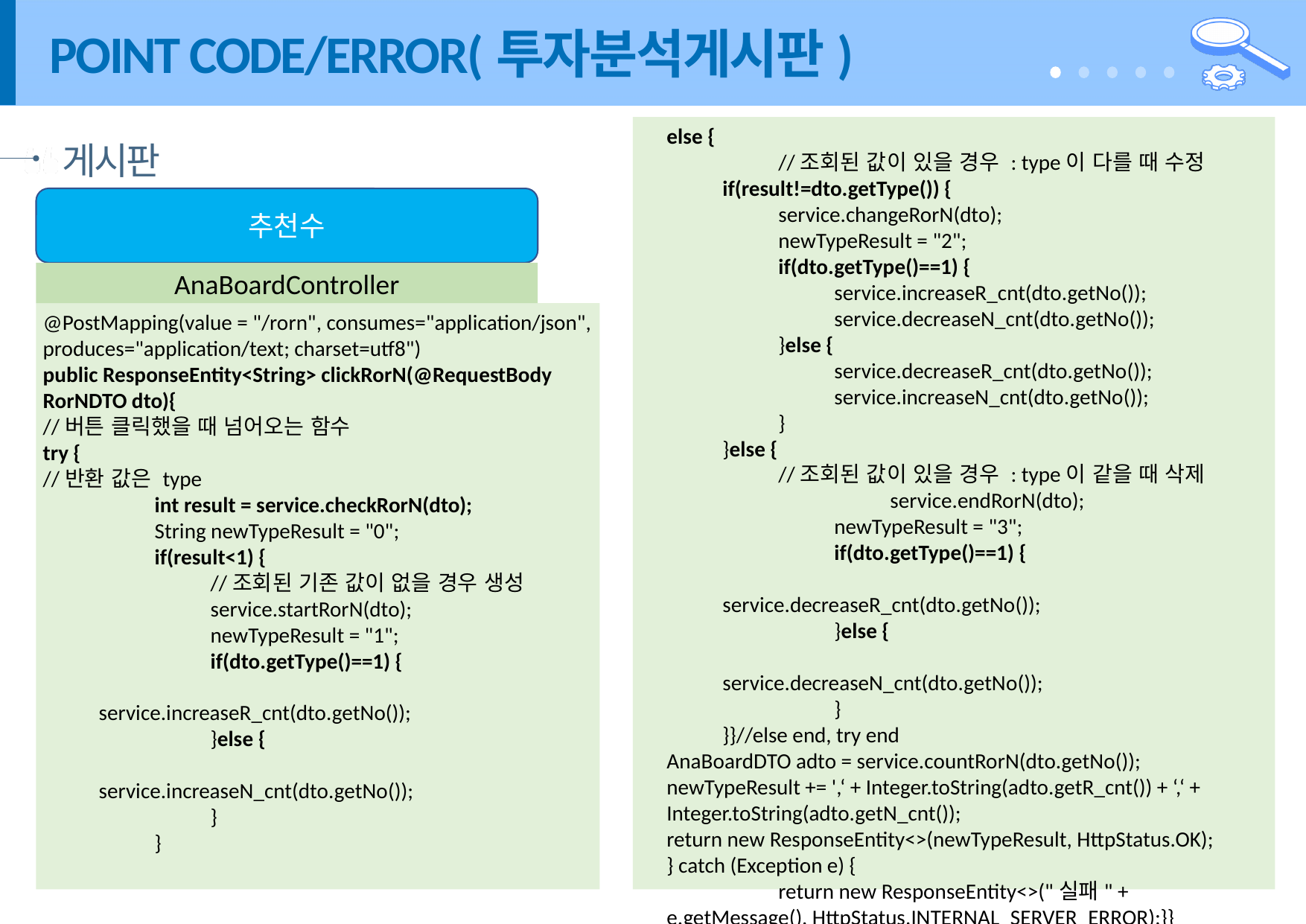

# POINT CODE/ERROR(투자분석게시판)

else {
	//조회된 값이 있을 경우 : type이 다를 때 수정
if(result!=dto.getType()) {
service.changeRorN(dto);
newTypeResult = "2";
if(dto.getType()==1) {
service.increaseR_cnt(dto.getNo());
service.decreaseN_cnt(dto.getNo());
}else {
service.decreaseR_cnt(dto.getNo());
service.increaseN_cnt(dto.getNo());
}
}else {
	//조회된 값이 있을 경우 : type이 같을 때 삭제
		service.endRorN(dto);
	newTypeResult = "3";
	if(dto.getType()==1) {
		service.decreaseR_cnt(dto.getNo());
	}else {
		service.decreaseN_cnt(dto.getNo());
	}
}}//else end, try end
AnaBoardDTO adto = service.countRorN(dto.getNo());
newTypeResult += ',‘ + Integer.toString(adto.getR_cnt()) + ‘,‘ + Integer.toString(adto.getN_cnt());
return new ResponseEntity<>(newTypeResult, HttpStatus.OK);
} catch (Exception e) {
	return new ResponseEntity<>("실패" + e.getMessage(), HttpStatus.INTERNAL_SERVER_ERROR);}}
게시판
추천수
AnaBoardController

@PostMapping(value = "/rorn", consumes="application/json", produces="application/text; charset=utf8")
public ResponseEntity<String> clickRorN(@RequestBody RorNDTO dto){
//버튼 클릭했을 때 넘어오는 함수
try {
//반환 값은 type
	int result = service.checkRorN(dto);
	String newTypeResult = "0";
	if(result<1) {
	//조회된 기존 값이 없을 경우 생성
	service.startRorN(dto);
	newTypeResult = "1";
	if(dto.getType()==1) {
		service.increaseR_cnt(dto.getNo());
	}else {
		service.increaseN_cnt(dto.getNo());
	}
	}